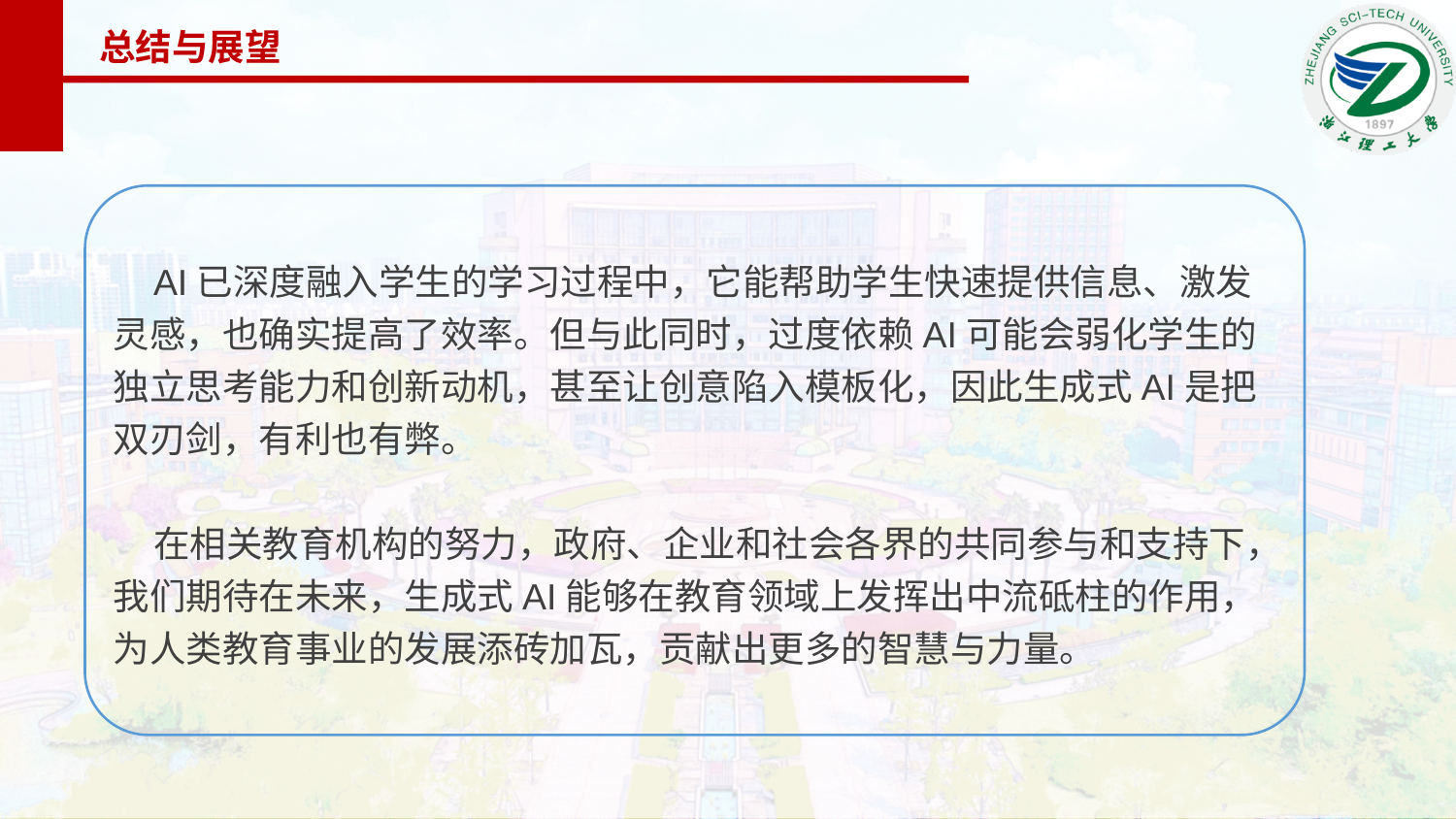

总结与展望

AI已深度融入学生的学习过程中，它能帮助学生快速提供信息、激发灵感，也确实提高了效率。但与此同时，过度依赖AI可能会弱化学生的独立思考能力和创新动机，甚至让创意陷入模板化，因此生成式AI是把双刃剑，有利也有弊。

在相关教育机构的努力，政府、企业和社会各界的共同参与和支持下，我们期待在未来，生成式AI能够在教育领域上发挥出中流砥柱的作用，为人类教育事业的发展添砖加瓦，贡献出更多的智慧与力量。